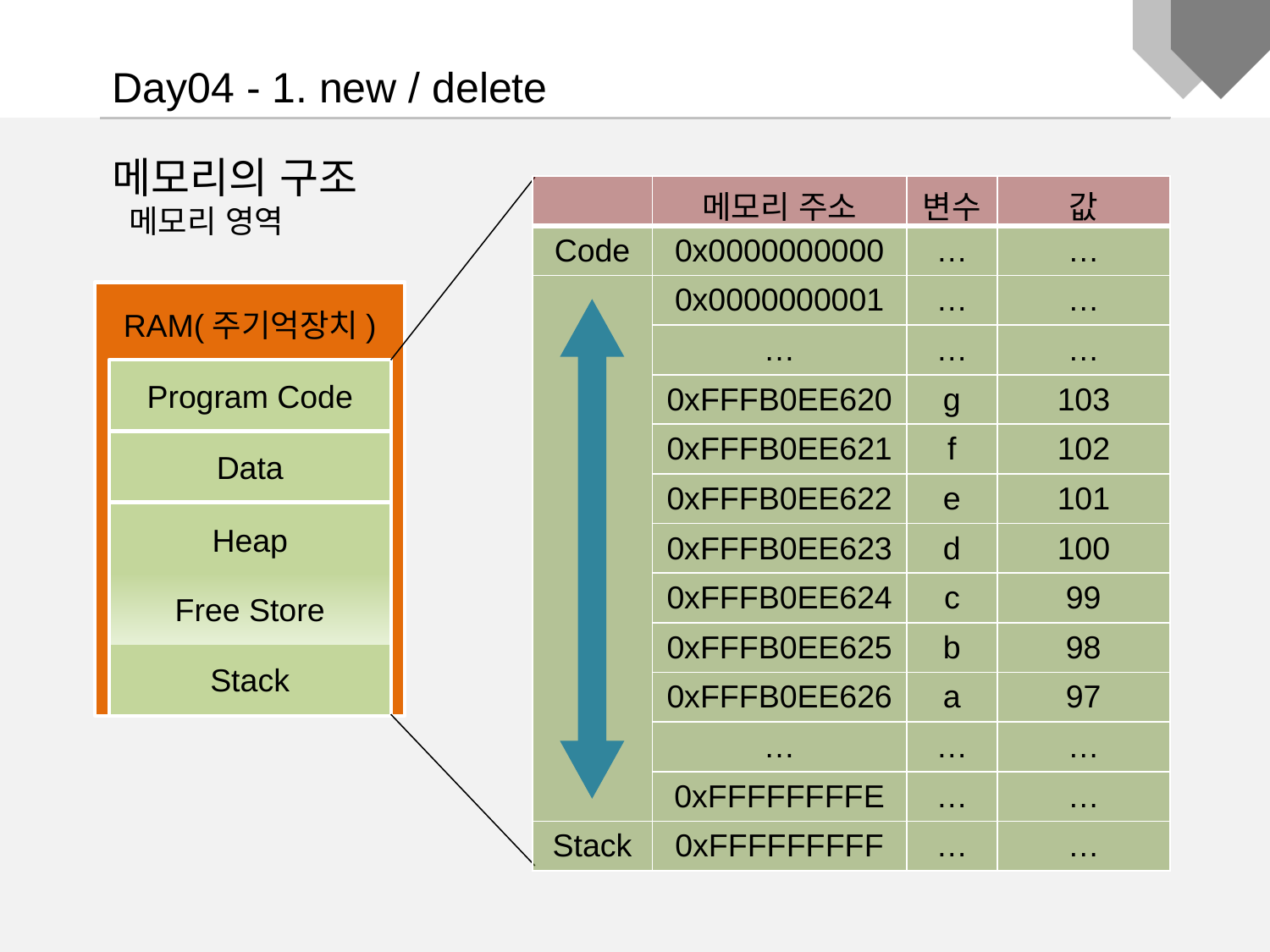

Day04 - 1. new / delete
메모리의 구조
 메모리 영역
|  | 메모리 주소 | 변수 | 값 |
| --- | --- | --- | --- |
| Code | 0x0000000000 | … | … |
|  | 0x0000000001 | … | … |
|  | … | … | … |
|  | 0xFFFB0EE620 | g | 103 |
|  | 0xFFFB0EE621 | f | 102 |
|  | 0xFFFB0EE622 | e | 101 |
|  | 0xFFFB0EE623 | d | 100 |
|  | 0xFFFB0EE624 | c | 99 |
|  | 0xFFFB0EE625 | b | 98 |
|  | 0xFFFB0EE626 | a | 97 |
|  | … | … | … |
|  | 0xFFFFFFFFE | … | … |
| Stack | 0xFFFFFFFFF | … | … |
RAM(주기억장치)

Program Code
Data

Heap
Free Store
Stack